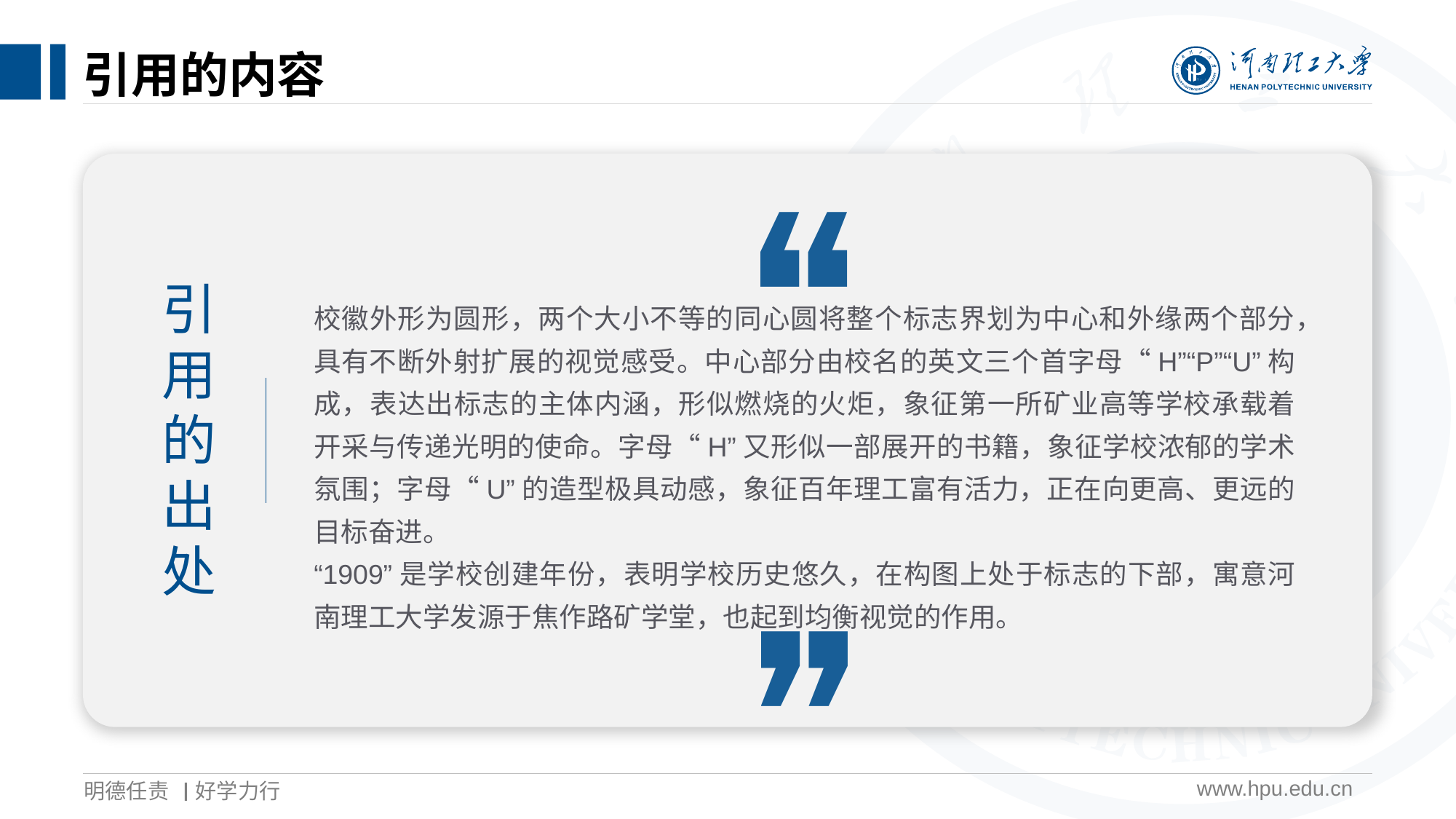

# 引用的内容
“

引用的出处
校徽外形为圆形，两个大小不等的同心圆将整个标志界划为中心和外缘两个部分，具有不断外射扩展的视觉感受。中心部分由校名的英文三个首字母“H”“P”“U”构成，表达出标志的主体内涵，形似燃烧的火炬，象征第一所矿业高等学校承载着开采与传递光明的使命。字母“H”又形似一部展开的书籍，象征学校浓郁的学术氛围；字母“U”的造型极具动感，象征百年理工富有活力，正在向更高、更远的目标奋进。
“1909”是学校创建年份，表明学校历史悠久，在构图上处于标志的下部，寓意河南理工大学发源于焦作路矿学堂，也起到均衡视觉的作用。
”